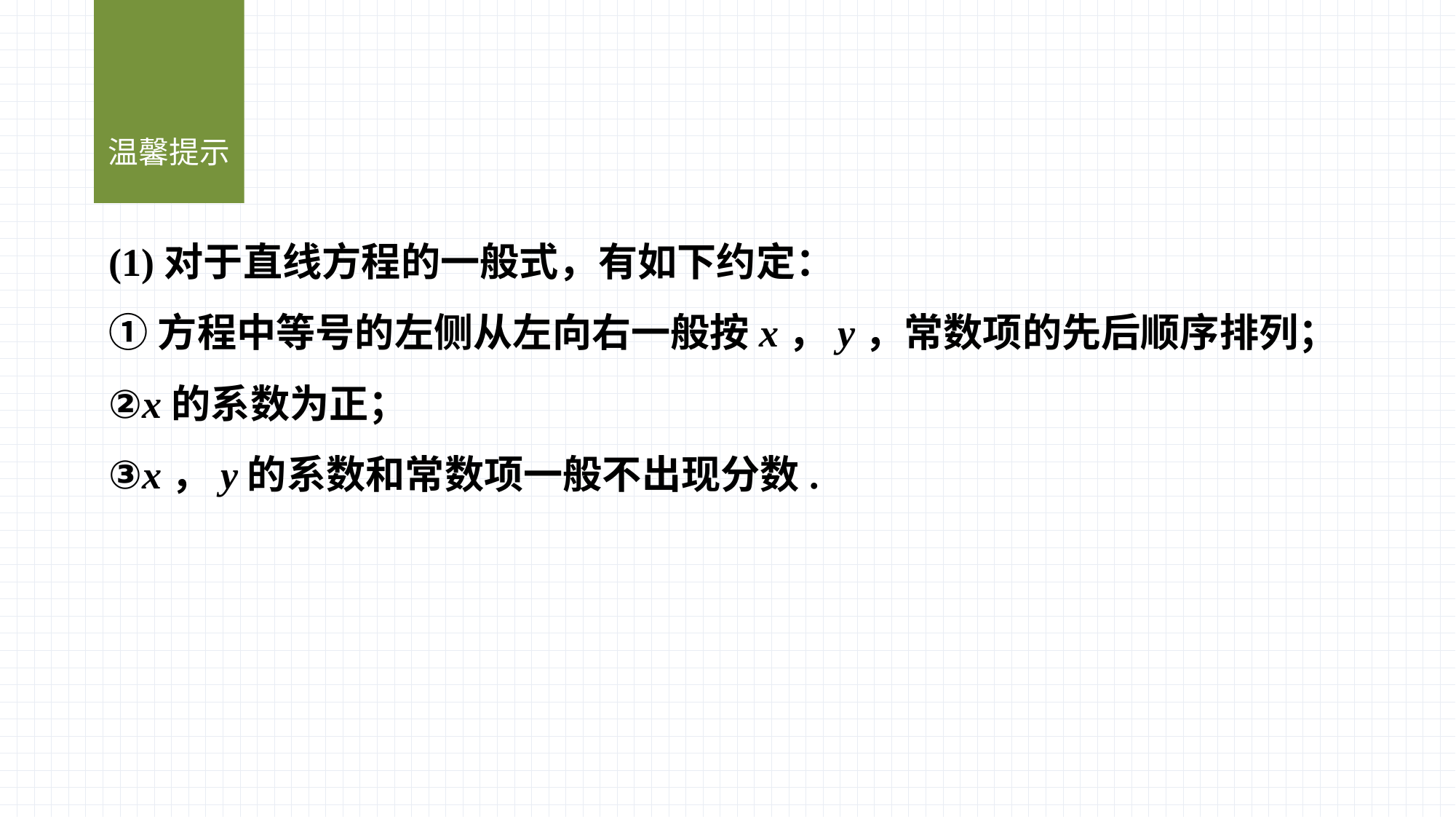

温馨提示
(1)对于直线方程的一般式，有如下约定：
①方程中等号的左侧从左向右一般按x，y，常数项的先后顺序排列；
②x的系数为正；
③x，y的系数和常数项一般不出现分数.